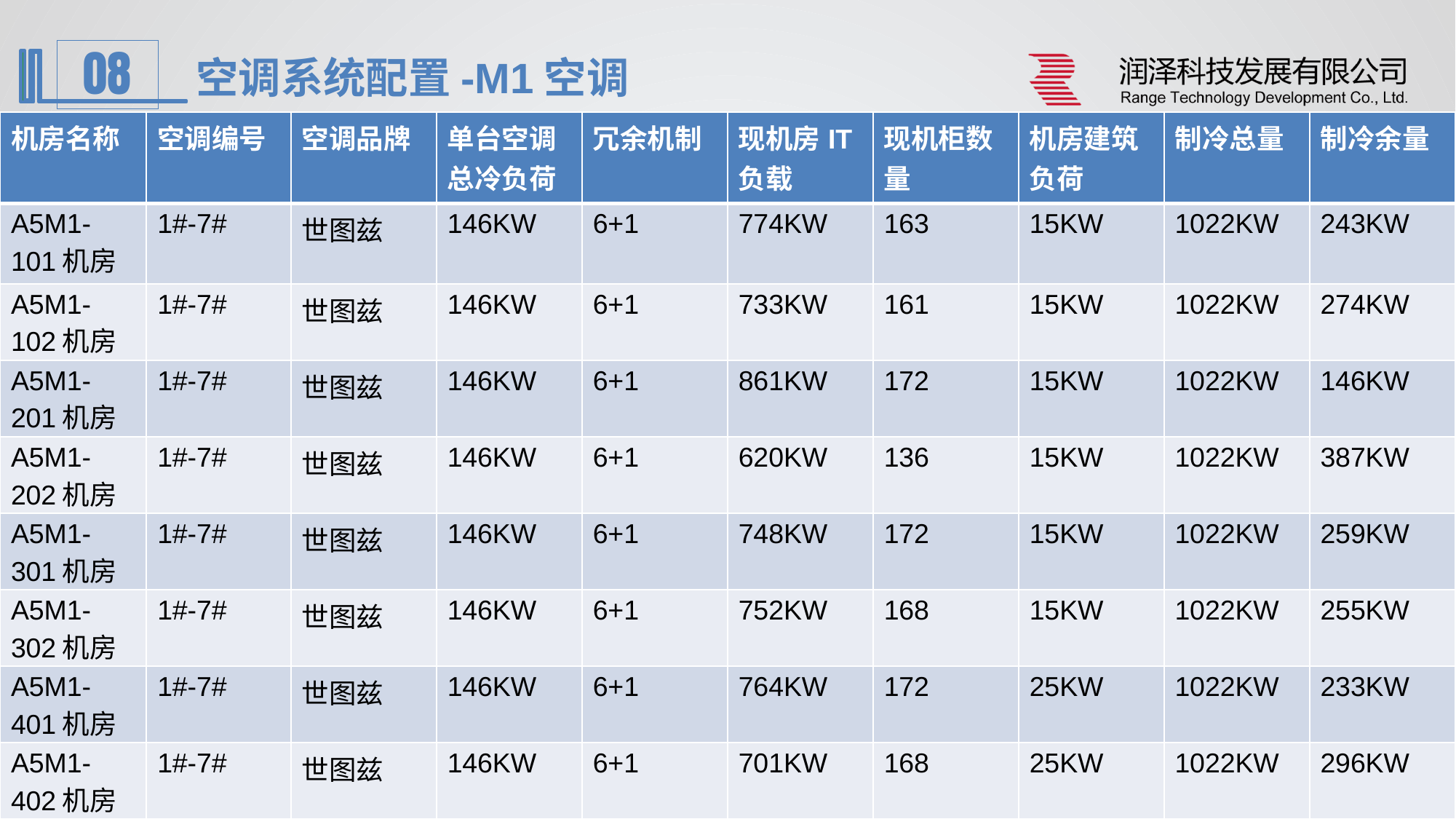

空调系统配置-M1空调
| 机房名称 | 空调编号 | 空调品牌 | 单台空调总冷负荷 | 冗余机制 | 现机房IT负载 | 现机柜数量 | 机房建筑负荷 | 制冷总量 | 制冷余量 |
| --- | --- | --- | --- | --- | --- | --- | --- | --- | --- |
| A5M1-101机房 | 1#-7# | 世图兹 | 146KW | 6+1 | 774KW | 163 | 15KW | 1022KW | 243KW |
| A5M1-102机房 | 1#-7# | 世图兹 | 146KW | 6+1 | 733KW | 161 | 15KW | 1022KW | 274KW |
| A5M1-201机房 | 1#-7# | 世图兹 | 146KW | 6+1 | 861KW | 172 | 15KW | 1022KW | 146KW |
| A5M1-202机房 | 1#-7# | 世图兹 | 146KW | 6+1 | 620KW | 136 | 15KW | 1022KW | 387KW |
| A5M1-301机房 | 1#-7# | 世图兹 | 146KW | 6+1 | 748KW | 172 | 15KW | 1022KW | 259KW |
| A5M1-302机房 | 1#-7# | 世图兹 | 146KW | 6+1 | 752KW | 168 | 15KW | 1022KW | 255KW |
| A5M1-401机房 | 1#-7# | 世图兹 | 146KW | 6+1 | 764KW | 172 | 25KW | 1022KW | 233KW |
| A5M1-402机房 | 1#-7# | 世图兹 | 146KW | 6+1 | 701KW | 168 | 25KW | 1022KW | 296KW |
24